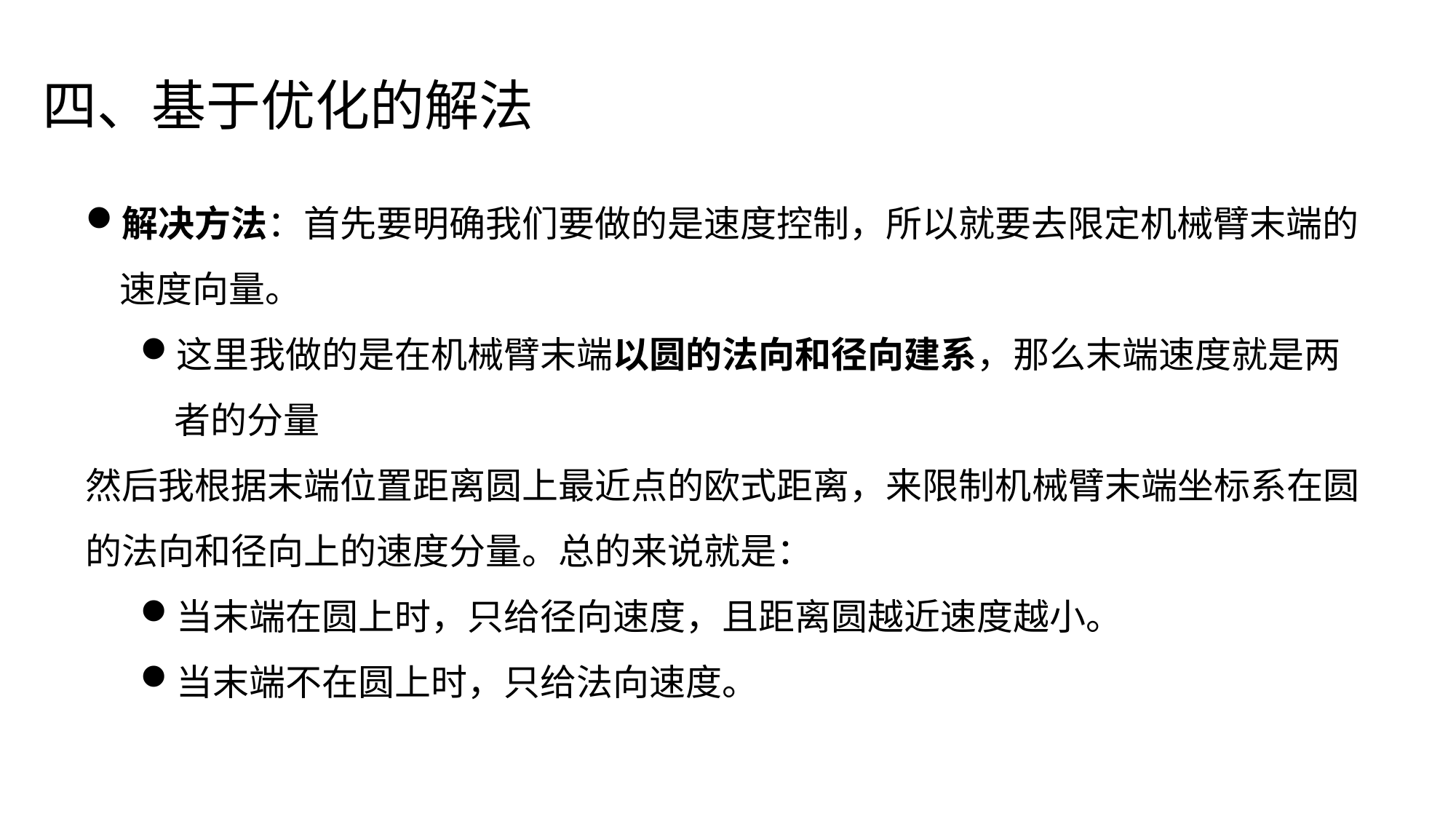

# 四、基于优化的解法
解决方法：首先要明确我们要做的是速度控制，所以就要去限定机械臂末端的速度向量。
这里我做的是在机械臂末端以圆的法向和径向建系，那么末端速度就是两者的分量
然后我根据末端位置距离圆上最近点的欧式距离，来限制机械臂末端坐标系在圆 的法向和径向上的速度分量。总的来说就是：
当末端在圆上时，只给径向速度，且距离圆越近速度越小。
当末端不在圆上时，只给法向速度。